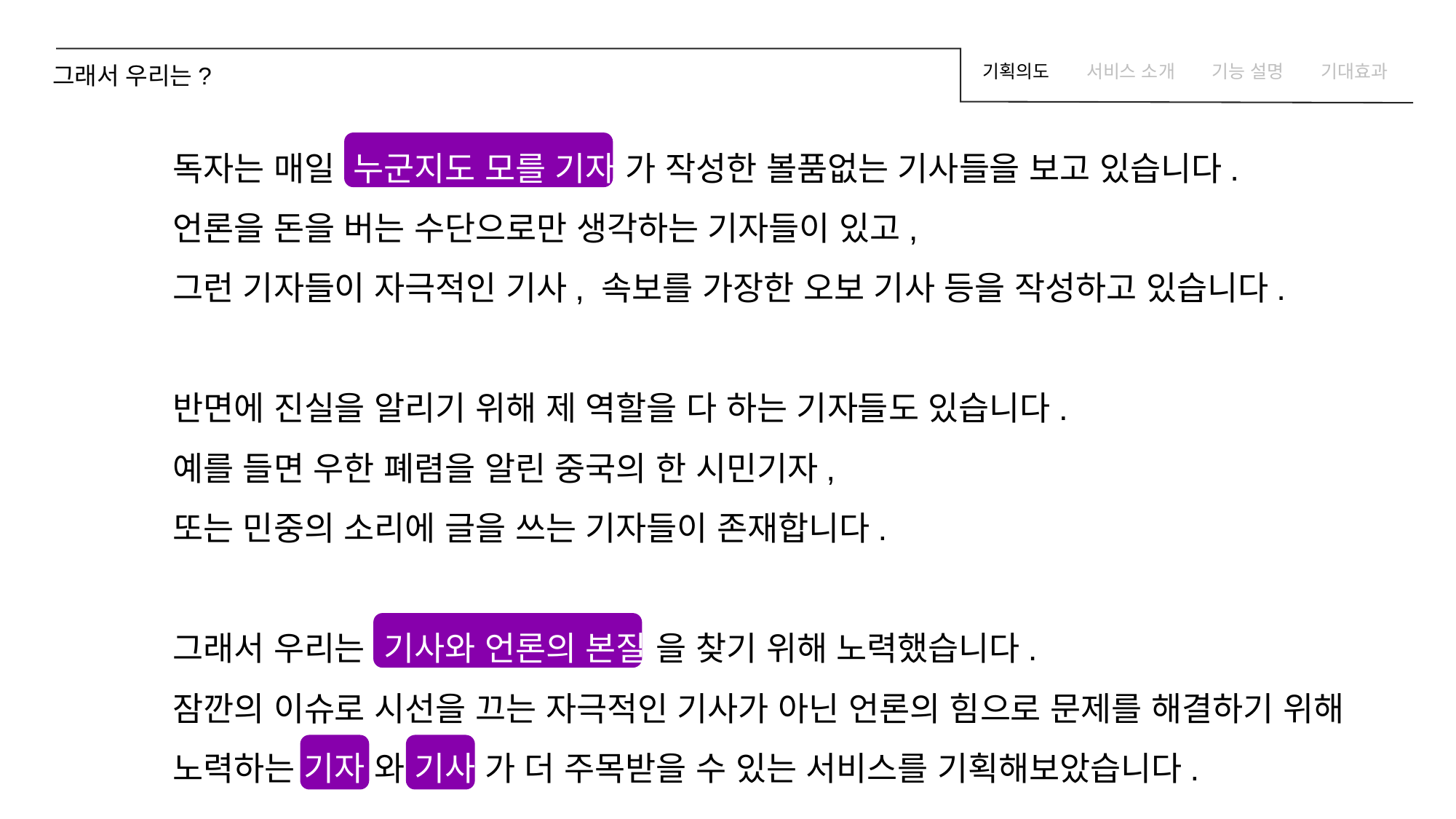

그래서 우리는?
기획의도
서비스 소개
기능 설명
기대효과
독자는 매일  누군지도 모를 기자 가 작성한 볼품없는 기사들을 보고 있습니다.
언론을 돈을 버는 수단으로만 생각하는 기자들이 있고,
그런 기자들이 자극적인 기사, 속보를 가장한 오보 기사 등을 작성하고 있습니다.

반면에 진실을 알리기 위해 제 역할을 다 하는 기자들도 있습니다.
예를 들면 우한 폐렴을 알린 중국의 한 시민기자,
또는 민중의 소리에 글을 쓰는 기자들이 존재합니다.

그래서 우리는  기사와 언론의 본질 을 찾기 위해 노력했습니다.
잠깐의 이슈로 시선을 끄는 자극적인 기사가 아닌 언론의 힘으로 문제를 해결하기 위해 노력하는 기자 와 기사 가 더 주목받을 수 있는 서비스를 기획해보았습니다.